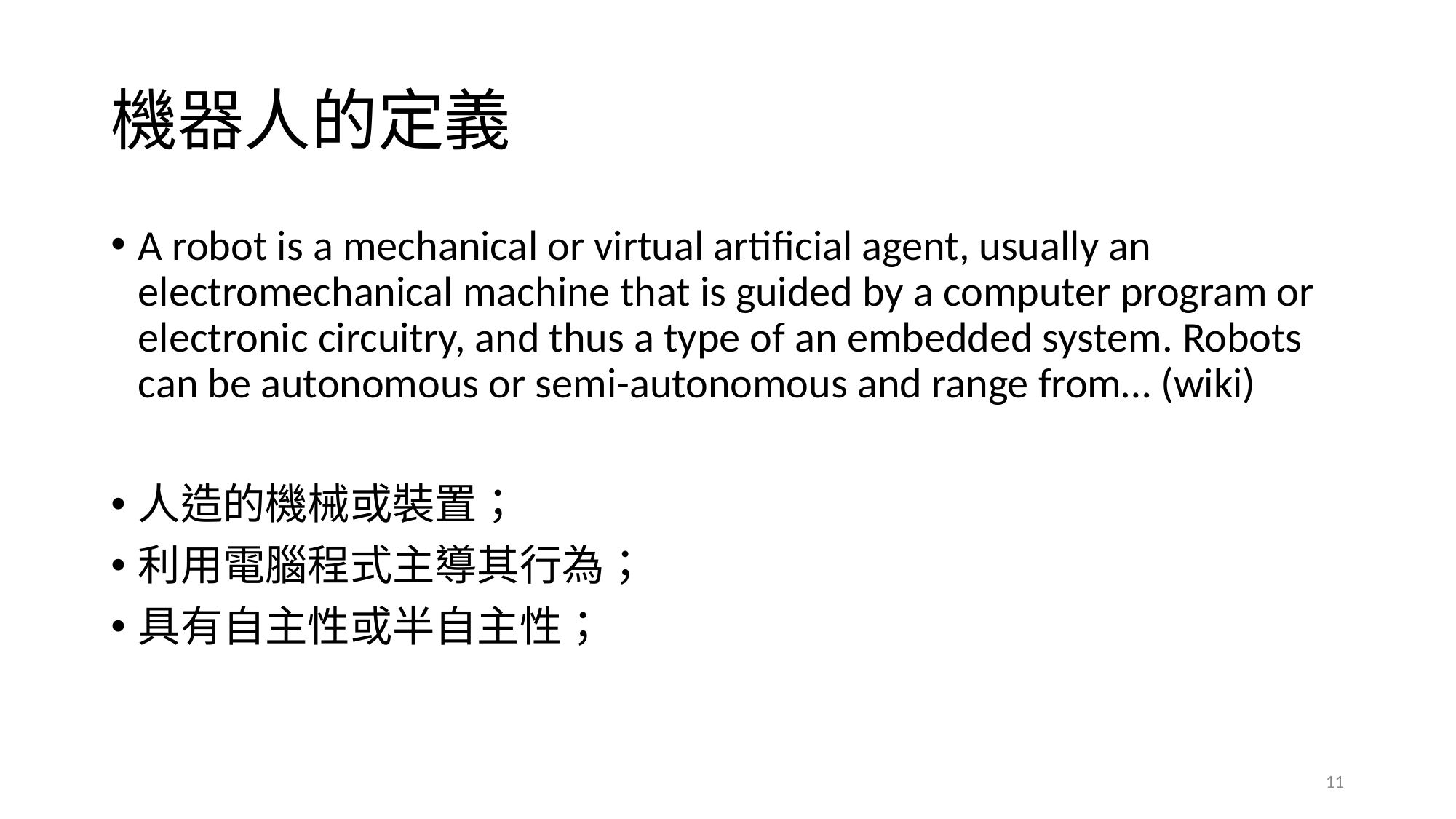

# 機器人的定義
A robot is a mechanical or virtual artificial agent, usually an electromechanical machine that is guided by a computer program or electronic circuitry, and thus a type of an embedded system. Robots can be autonomous or semi-autonomous and range from… (wiki)

人造的機械或裝置；
利用電腦程式主導其行為；
具有自主性或半自主性；
11